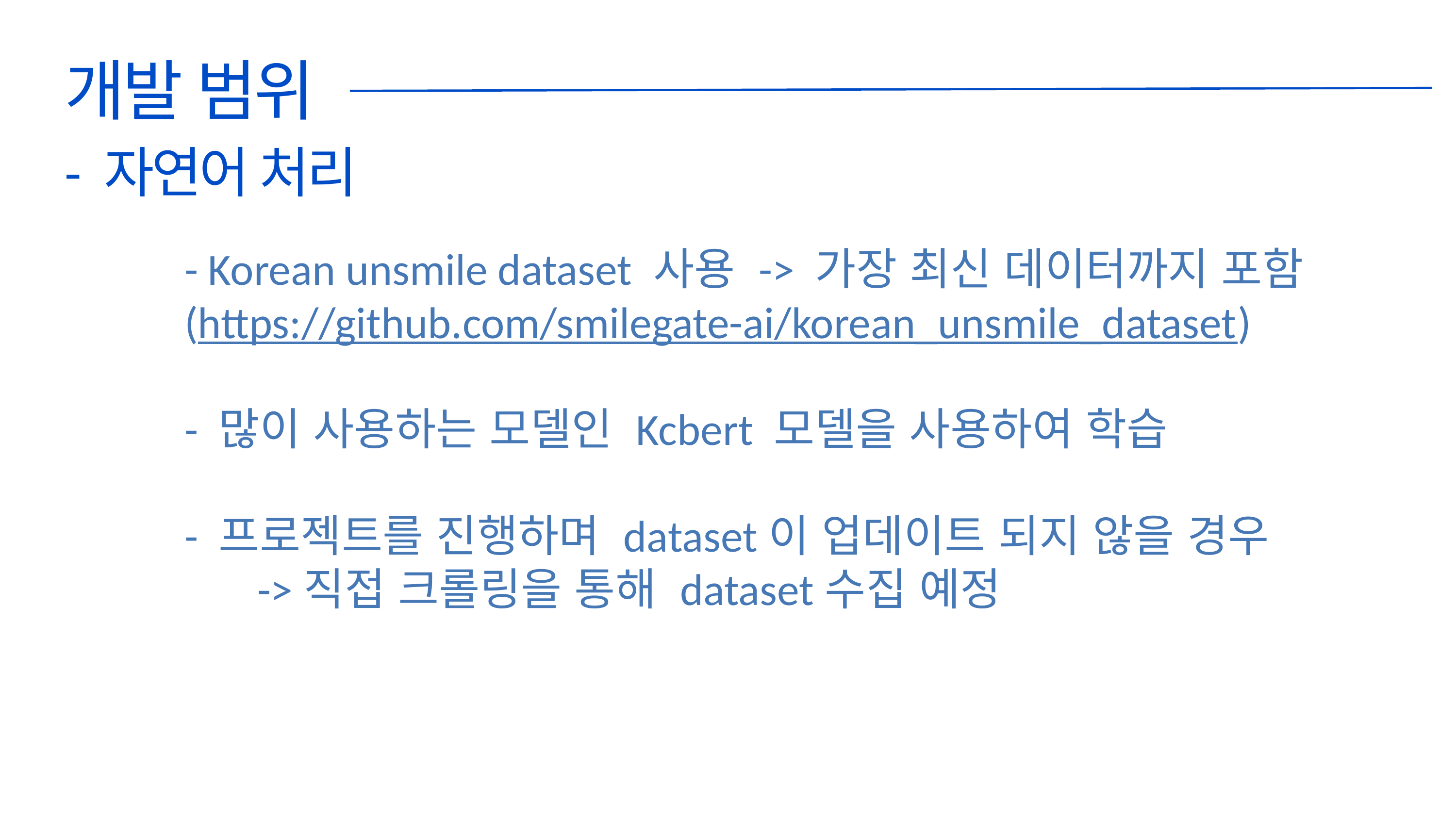

개발 범위
- 자연어 처리

- Korean unsmile dataset 사용 -> 가장 최신 데이터까지 포함
(https://github.com/smilegate-ai/korean_unsmile_dataset)

- 많이 사용하는 모델인 Kcbert 모델을 사용하여 학습

- 프로젝트를 진행하며 dataset이 업데이트 되지 않을 경우
	->직접 크롤링을 통해 dataset수집 예정